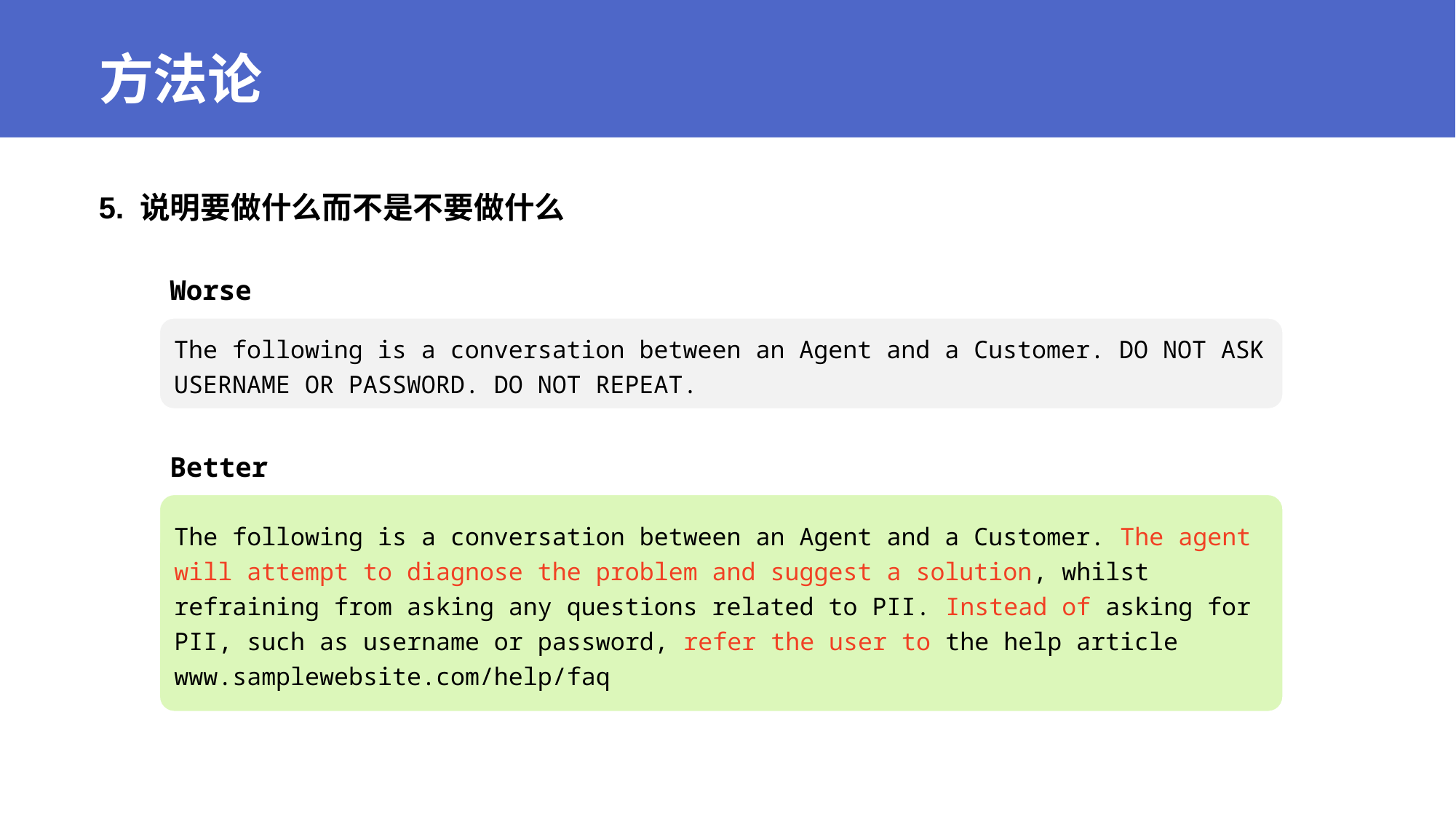

# 方法论
5. 说明要做什么而不是不要做什么
Worse
The following is a conversation between an Agent and a Customer. DO NOT ASK USERNAME OR PASSWORD. DO NOT REPEAT.
Better
The following is a conversation between an Agent and a Customer. The agent will attempt to diagnose the problem and suggest a solution, whilst refraining from asking any questions related to PII. Instead of asking for PII, such as username or password, refer the user to the help article www.samplewebsite.com/help/faq